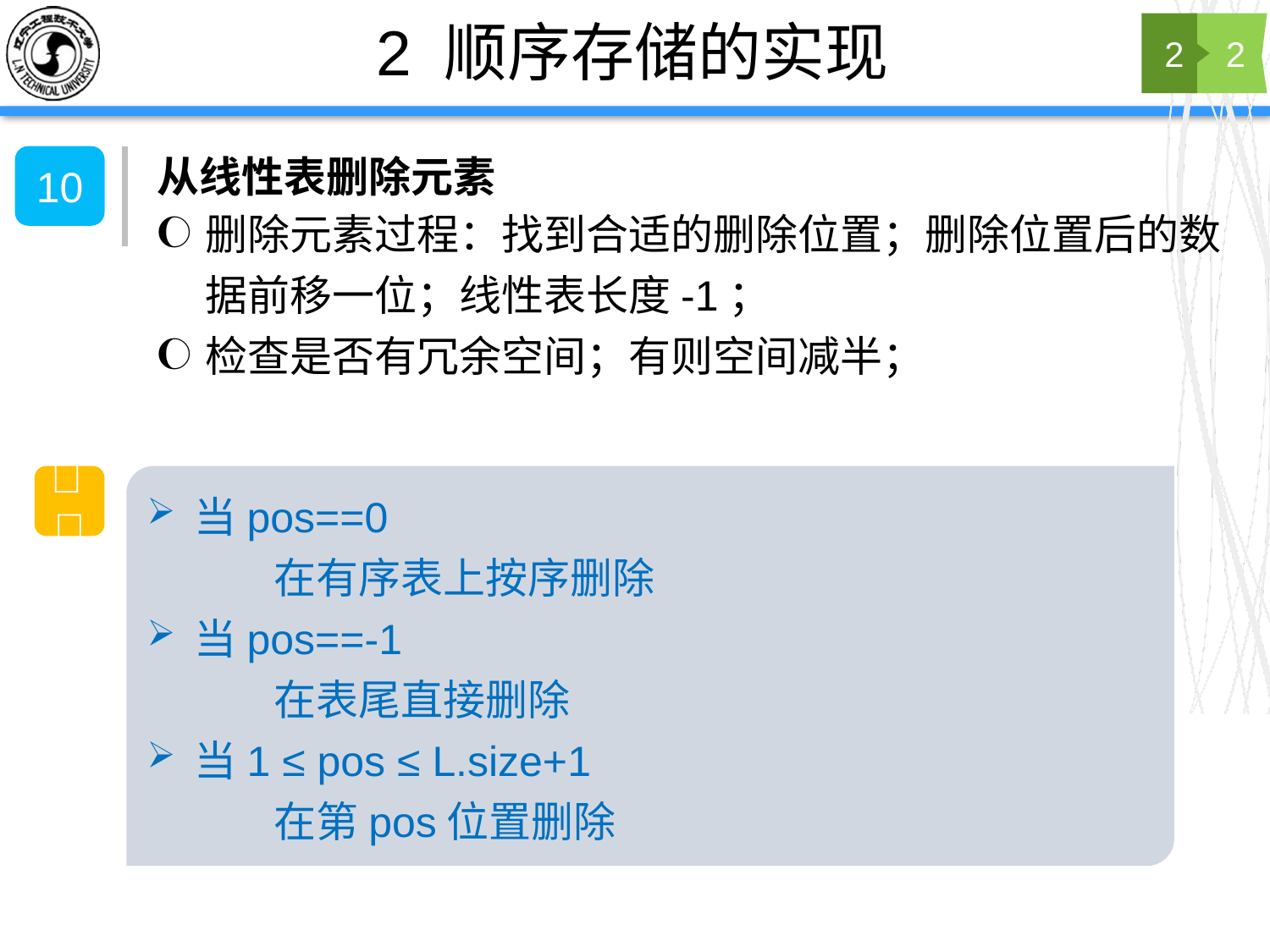

# 2 顺序存储的实现
2
2
从线性表删除元素
10
删除元素过程：找到合适的删除位置；删除位置后的数据前移一位；线性表长度-1；
检查是否有冗余空间；有则空间减半；
💭
当pos==0
	在有序表上按序删除
当pos==-1
	在表尾直接删除
当1 ≤ pos ≤ L.size+1
	在第pos位置删除